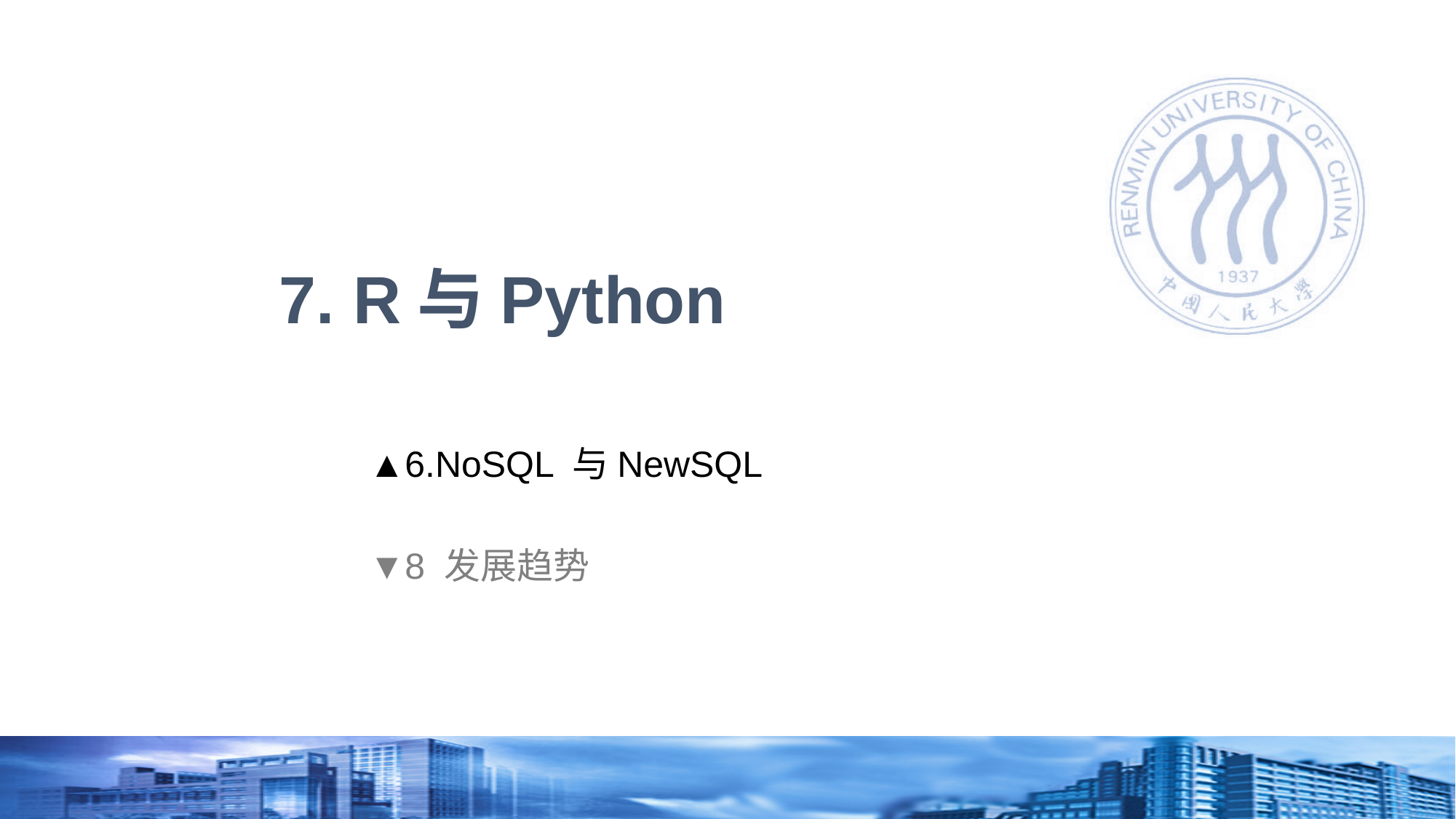

# 7. R与Python
▲6.NoSQL 与NewSQL

▼8 发展趋势